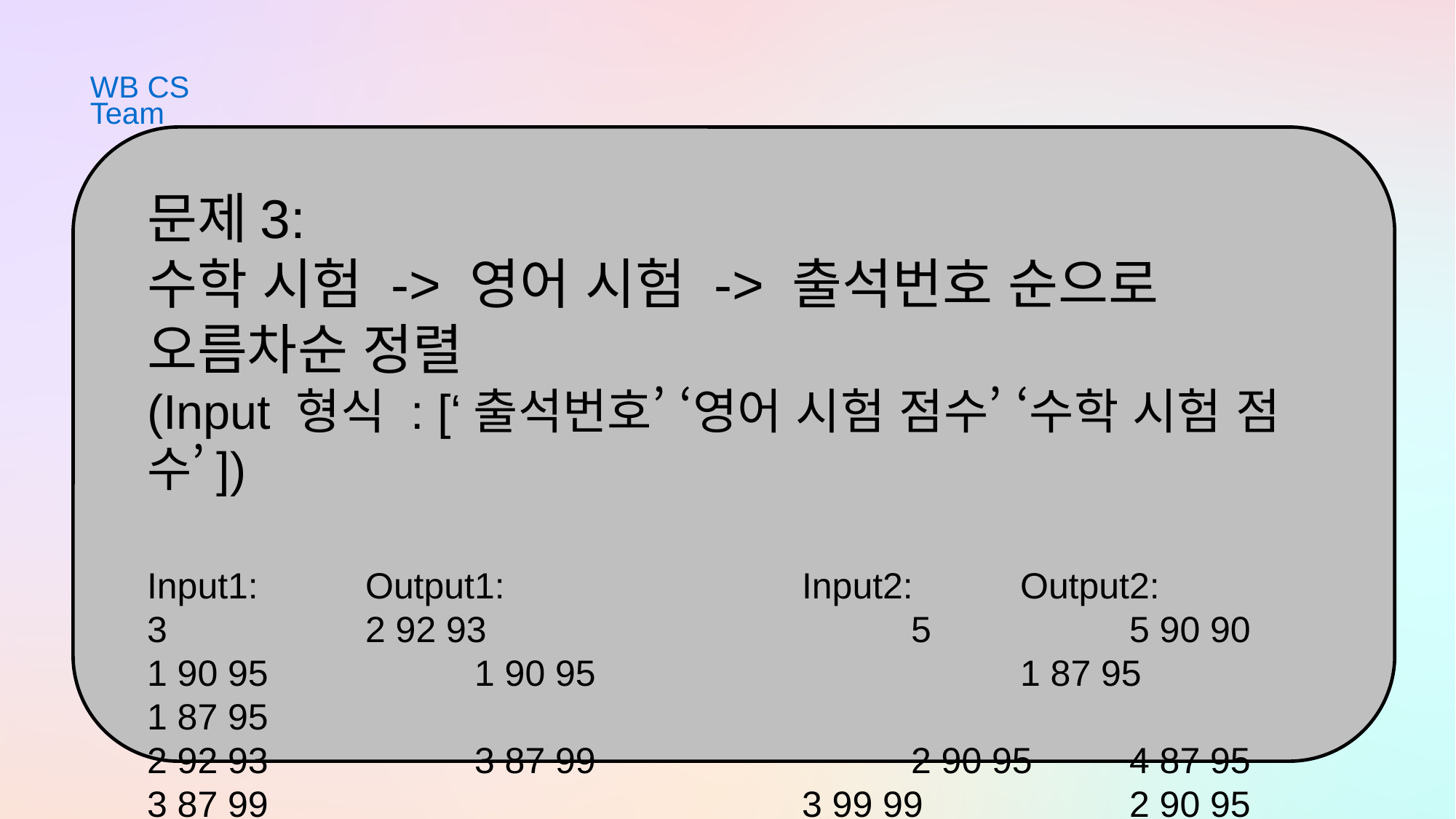

WB CS Team
문제3:
수학 시험 -> 영어 시험 -> 출석번호 순으로 오름차순 정렬
(Input 형식 : [‘출석번호’ ‘영어 시험 점수’ ‘수학 시험 점수’])

Input1:	Output1:			Input2:	Output2:
3		2 92 93				5		5 90 90
1 90 95		1 90 95				1 87 95		1 87 95
2 92 93		3 87 99			2 90 95	4 87 95
3 87 99					3 99 99		2 90 95
						4 87 95	3 99 99
						5 90 90